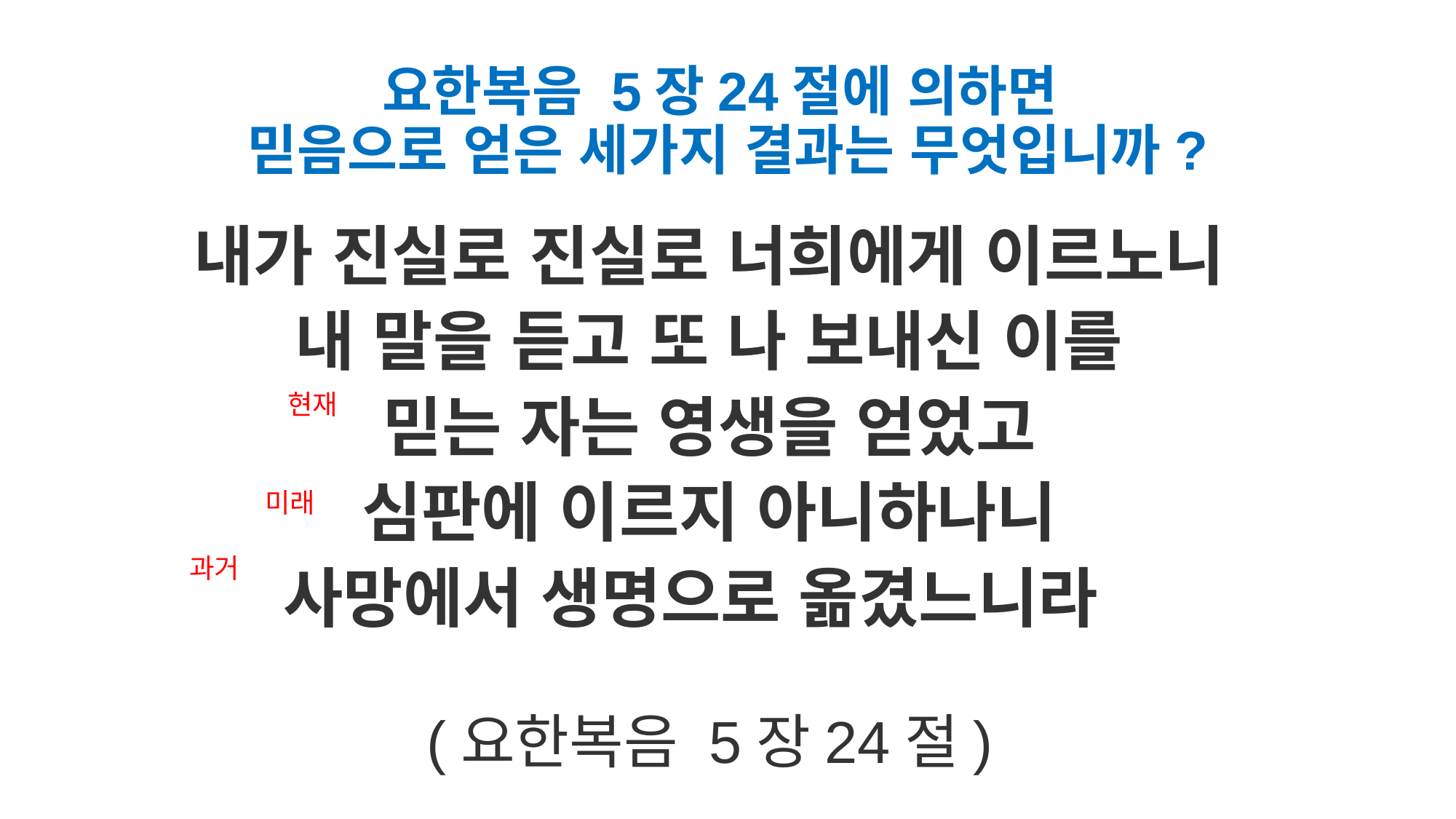

# 요한복음 5장24절에 의하면 믿음으로 얻은 세가지 결과는 무엇입니까?
내가 진실로 진실로 너희에게 이르노니
내 말을 듣고 또 나 보내신 이를
믿는 자는 영생을 얻었고
심판에 이르지 아니하나니
사망에서 생명으로 옮겼느니라

(요한복음 5장24절)

            현재

         미래

과거